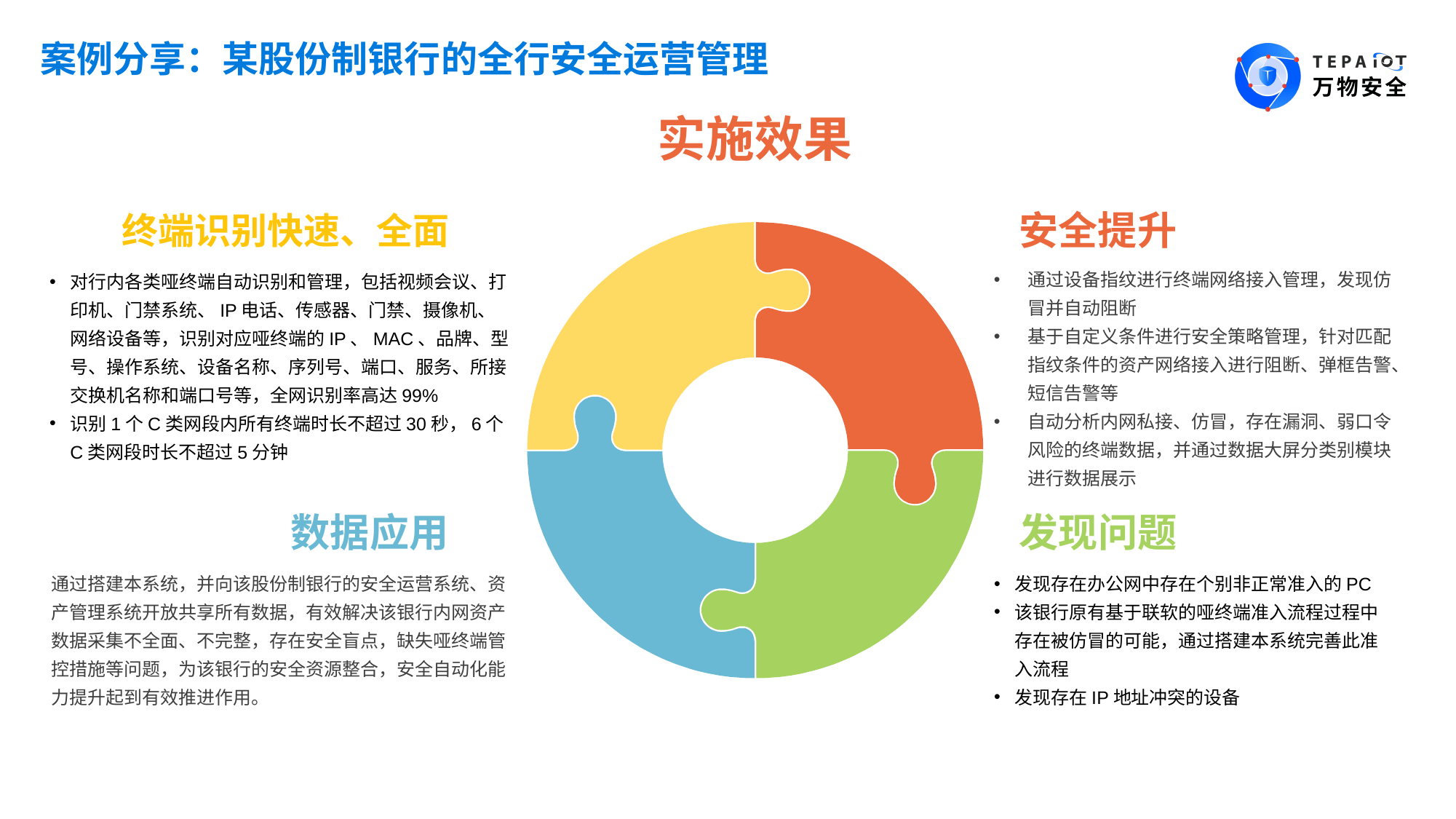

案例分享：某股份制银行的全行安全运营管理
实施效果
终端识别快速、全面
安全提升

通过设备指纹进行终端网络接入管理，发现仿冒并自动阻断
基于自定义条件进行安全策略管理，针对匹配指纹条件的资产网络接入进行阻断、弹框告警、短信告警等
自动分析内网私接、仿冒，存在漏洞、弱口令风险的终端数据，并通过数据大屏分类别模块进行数据展示
对行内各类哑终端自动识别和管理，包括视频会议、打印机、门禁系统、IP电话、传感器、门禁、摄像机、网络设备等，识别对应哑终端的IP、MAC、品牌、型号、操作系统、设备名称、序列号、端口、服务、所接交换机名称和端口号等，全网识别率高达99%
识别1个C类网段内所有终端时长不超过30秒，6个C类网段时长不超过5分钟

数据应用
发现问题
发现存在办公网中存在个别非正常准入的PC
该银行原有基于联软的哑终端准入流程过程中存在被仿冒的可能，通过搭建本系统完善此准入流程
发现存在IP地址冲突的设备
通过搭建本系统，并向该股份制银行的安全运营系统、资产管理系统开放共享所有数据，有效解决该银行内网资产数据采集不全面、不完整，存在安全盲点，缺失哑终端管控措施等问题，为该银行的安全资源整合，安全自动化能力提升起到有效推进作用。